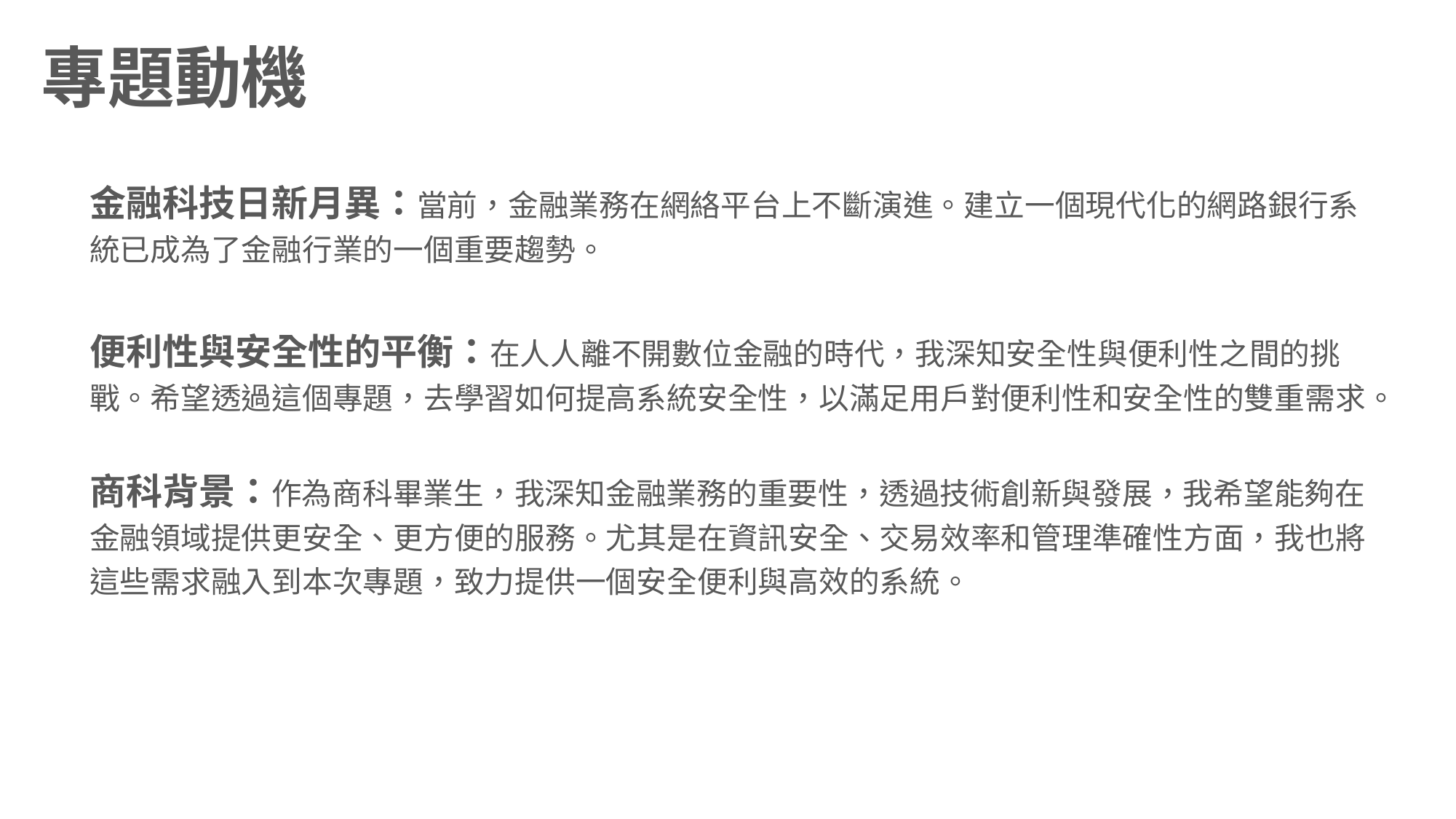

專題動機
金融科技日新月異：當前，金融業務在網絡平台上不斷演進。建立一個現代化的網路銀行系統已成為了金融行業的一個重要趨勢。

便利性與安全性的平衡：在人人離不開數位金融的時代，我深知安全性與便利性之間的挑戰。希望透過這個專題，去學習如何提高系統安全性，以滿足用戶對便利性和安全性的雙重需求。

商科背景：作為商科畢業生，我深知金融業務的重要性，透過技術創新與發展，我希望能夠在金融領域提供更安全、更方便的服務。尤其是在資訊安全、交易效率和管理準確性方面，我也將這些需求融入到本次專題，致力提供一個安全便利與高效的系統。